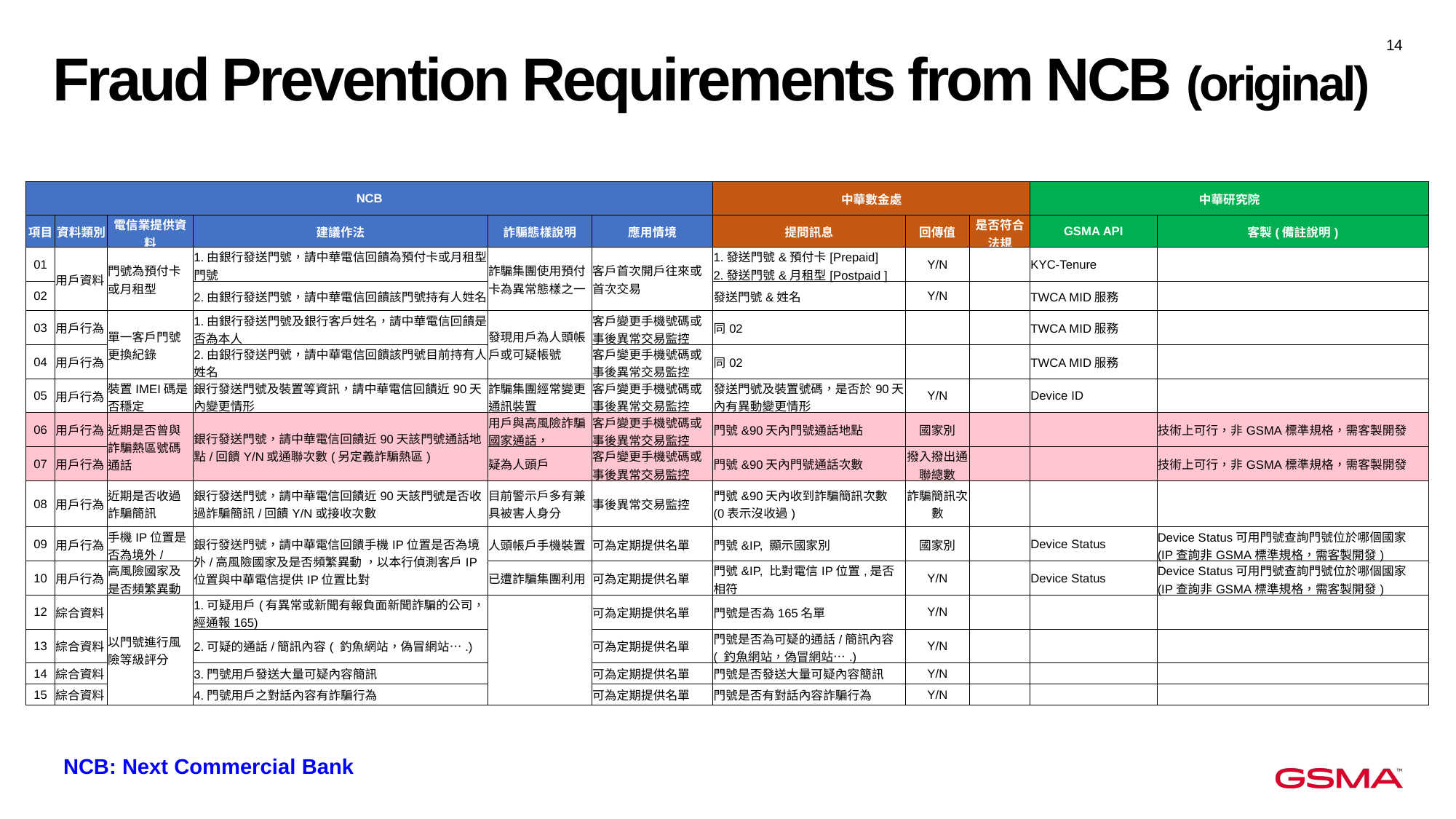

14
# Fraud Prevention Requirements from NCB (original)
| NCB |  |  |  |  |  | 中華數金處 |  |  | 中華研究院 |  |
| --- | --- | --- | --- | --- | --- | --- | --- | --- | --- | --- |
| 項目 | 資料類別​ | 電信業提供資料​ | 建議作法​ | 詐騙態樣說明​ | 應用情境​ | 提問訊息 | 回傳值 | 是否符合法規 | GSMA API | 客製(備註說明) |
| 01 | 用戶資料​ | 門號為預付卡或月租型​ | 1.由銀行發送門號，請中華電信回饋為預付卡或月租型門號​ | 詐騙集團使用預付卡為異常態樣之一​ | 客戶首次開戶往來或首次交易​ | 1.發送門號&預付卡[Prepaid] 2.發送門號&月租型[Postpaid ] | Y/N |  | KYC-Tenure |  |
| 02 |  |  | 2.由銀行發送門號，請中華電信回饋該門號持有人姓名​ |  |  | 發送門號&姓名 | Y/N |  | TWCA MID服務 |  |
| 03 | 用戶行為​ | 單一客戶門號更換紀錄​ | 1.由銀行發送門號及銀行客戶姓名，請中華電信回饋是否為本人​ | 發現用戶為人頭帳戶或可疑帳號​ | 客戶變更手機號碼​或事後異常交易監控​ | 同02 |  |  | TWCA MID服務 |  |
| 04 | 用戶行為​ |  | 2.由銀行發送門號，請中華電信回饋該門號目前持有人姓名​ |  | 客戶變更手機號碼​或事後異常交易監控​ | 同02 |  |  | TWCA MID服務 |  |
| 05 | 用戶行為​ | 裝置IMEI碼是否穩定​ | 銀行發送門號及裝置等資訊，請中華電信回饋近90天內變更情形​ | 詐騙集團經常變更通訊裝置​ | 客戶變更手機號碼​或事後異常交易監控​ | 發送門號及裝置號碼，是否於90天內有異動變更情形​ | Y/N |  | Device ID |  |
| 06 | 用戶行為​ | 近期是否曾與詐騙熱區號碼通話​ | 銀行發送門號，請中華電信回饋近90天該門號通話地點/回饋Y/N或通聯次數(另定義詐騙熱區)​ | 用戶與高風險詐騙國家通話，​ | 客戶變更手機號碼​或事後異常交易監控​ | 門號&90天內門號通話地點 | 國家別 |  |  | 技術上可行，非GSMA標準規格，需客製開發 |
| 07 | 用戶行為​ |  |  | 疑為人頭戶​ | 客戶變更手機號碼​或事後異常交易監控​ | 門號&90天內門號通話次數 | 撥入撥出通聯總數 |  |  | 技術上可行，非GSMA標準規格，需客製開發 |
| 08 | 用戶行為​ | 近期是否收過詐騙簡訊​ | 銀行發送門號，請中華電信回饋近90天該門號是否收過詐騙簡訊/回饋Y/N或接收次數​ | 目前警示戶多有兼具被害人身分​ | 事後異常交易監控​ | 門號&90天內收到詐騙簡訊次數 (0表示沒收過) | 詐騙簡訊次數 |  |  |  |
| 09 | 用戶行為​ | 手機IP位置是否為境外/​ | 銀行發送門號，請中華電信回饋手機IP位置是否為境外/高風險國家及是否頻繁異動 ，以本行偵測客戶IP位置與中華電信提供IP位置比對​ | 人頭帳戶手機裝置​ | 可為定期提供名單​ | 門號&IP, 顯示國家別 | 國家別 |  | Device Status | Device Status可用門號查詢門號位於哪個國家 (IP查詢非GSMA標準規格，需客製開發) |
| 10 | 用戶行為​ | 高風險國家及是否頻繁異動​ |  | 已遭詐騙集團利用​ | 可為定期提供名單​ | 門號&IP, 比對電信IP位置,是否相符 | Y/N |  | Device Status | Device Status可用門號查詢門號位於哪個國家 (IP查詢非GSMA標準規格，需客製開發) |
| 12 | 綜合資料​ | 以門號進行風險等級評分​ | 1.可疑用戶(有異常或新聞有報負面新聞詐騙的公司，經通報165) ​ |  | 可為定期提供名單​ | 門號是否為165名單 | Y/N |  |  |  |
| 13 | 綜合資料​ |  | 2.可疑的通話/簡訊內容( 釣魚網站，偽冒網站….)​ |  | 可為定期提供名單​ | 門號是否為可疑的通話/簡訊內容( 釣魚網站，偽冒網站….)​ | Y/N |  |  |  |
| 14 | 綜合資料​ |  | 3.門號用戶發送大量可疑內容簡訊​ |  | 可為定期提供名單​ | 門號是否發送大量可疑內容簡訊​ | Y/N |  |  |  |
| 15 | 綜合資料​ |  | 4.門號用戶之對話內容有詐騙行為​ |  | 可為定期提供名單​ | 門號是否有對話內容詐騙行為​ | Y/N |  |  |  |
NCB: Next Commercial Bank